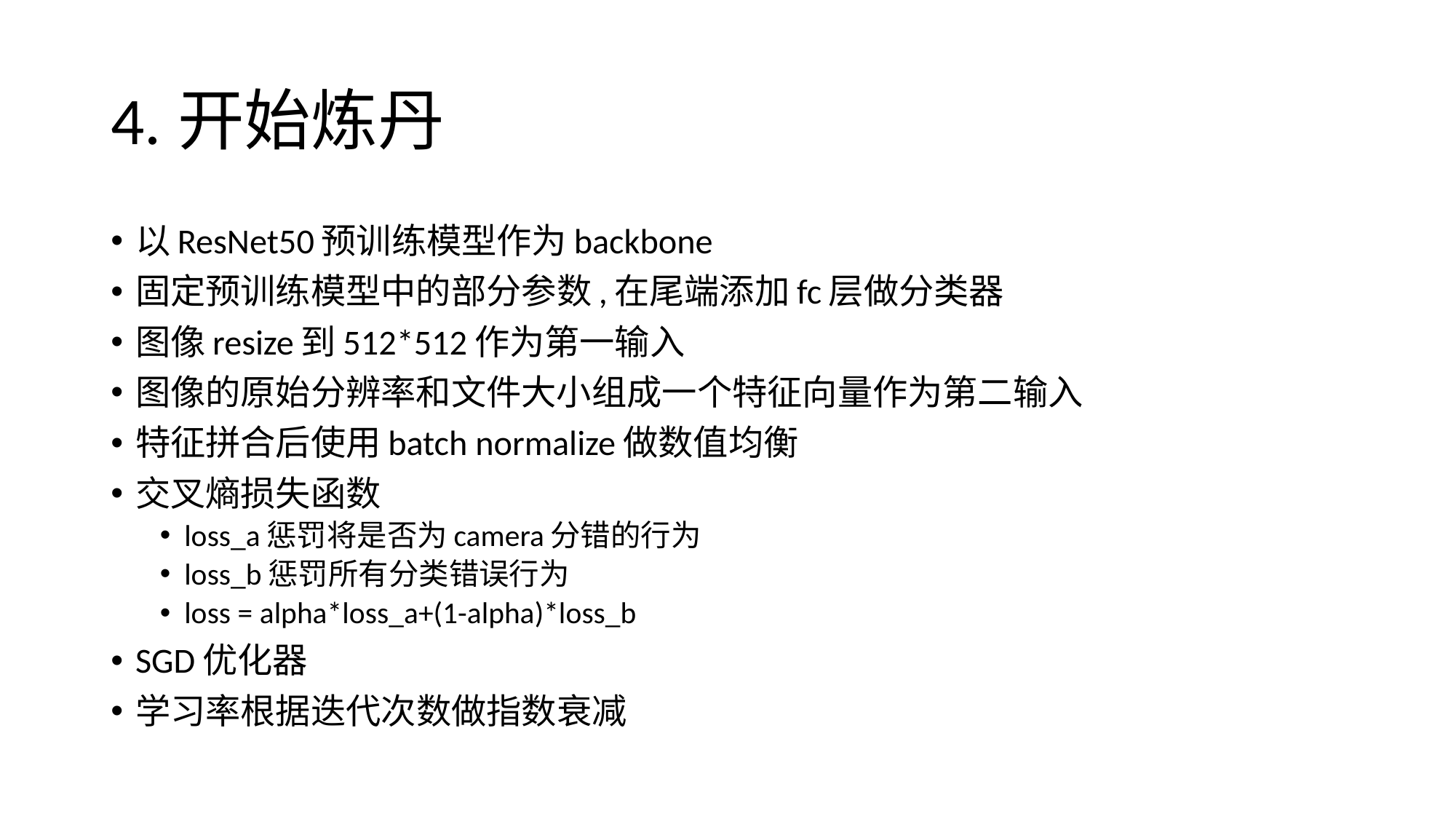

# 4.开始炼丹
以ResNet50预训练模型作为backbone
固定预训练模型中的部分参数,在尾端添加fc层做分类器
图像resize到512*512作为第一输入
图像的原始分辨率和文件大小组成一个特征向量作为第二输入
特征拼合后使用batch normalize做数值均衡
交叉熵损失函数
loss_a惩罚将是否为camera分错的行为
loss_b惩罚所有分类错误行为
loss = alpha*loss_a+(1-alpha)*loss_b
SGD优化器
学习率根据迭代次数做指数衰减